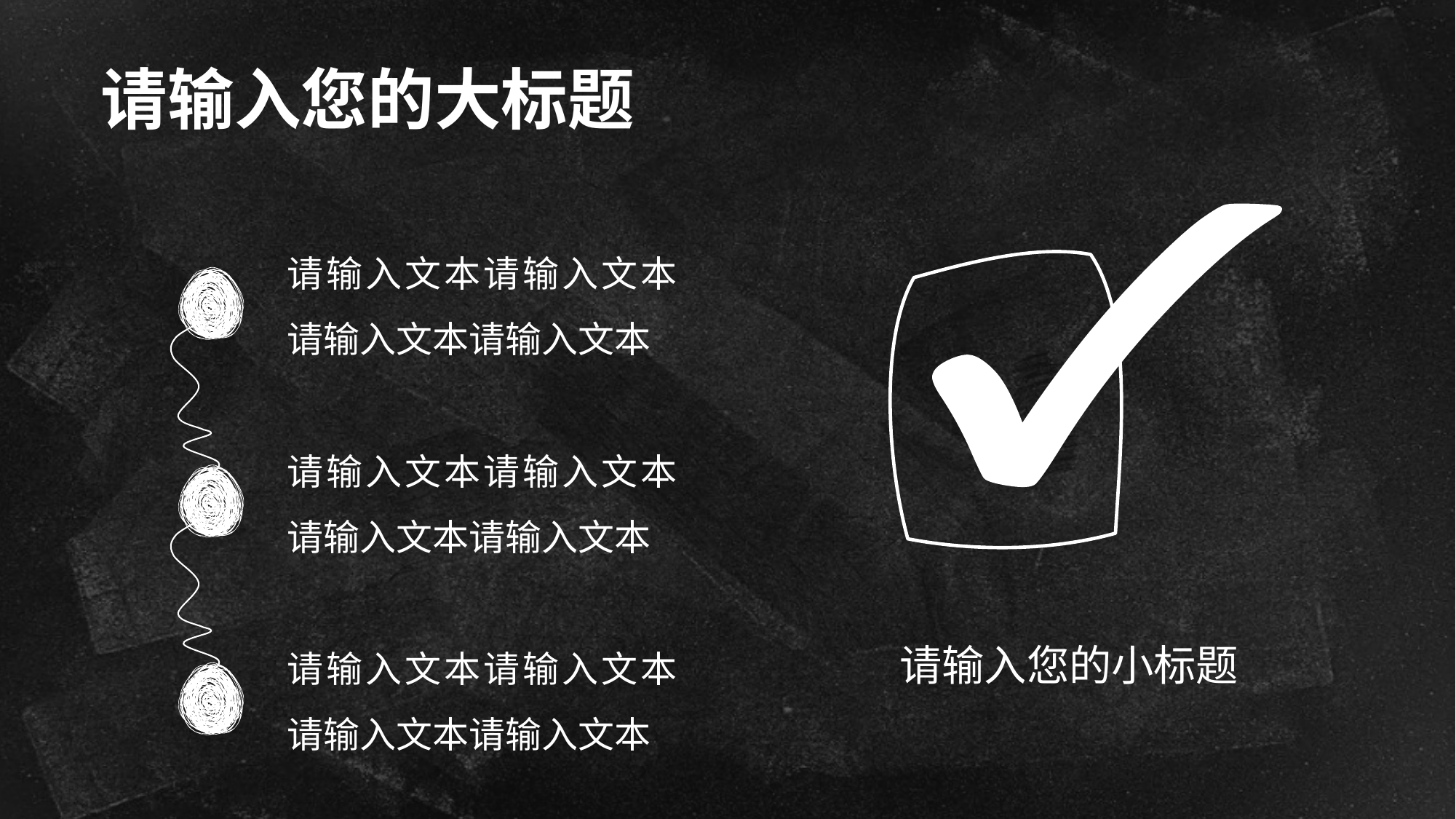

# 请输入您的大标题

请输入文本请输入文本请输入文本请输入文本

请输入文本请输入文本请输入文本请输入文本

请输入您的小标题
请输入文本请输入文本请输入文本请输入文本